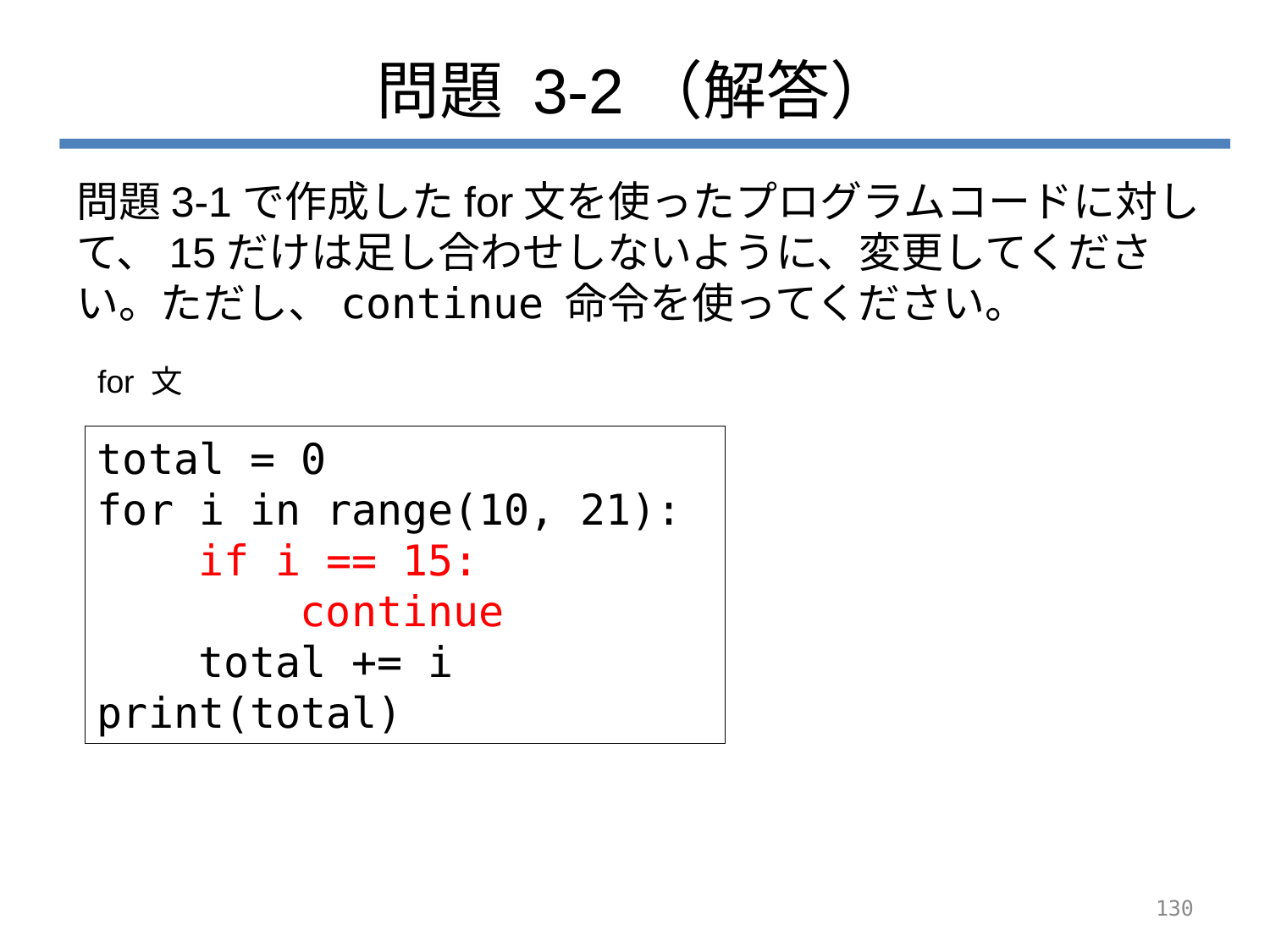

# 問題 3-2（解答）
問題3-1で作成したfor文を使ったプログラムコードに対して、15だけは足し合わせしないように、変更してください。ただし、continue 命令を使ってください。

for 文
total = 0
for i in range(10, 21):
    if i == 15:
        continue
    total += i
print(total)
130